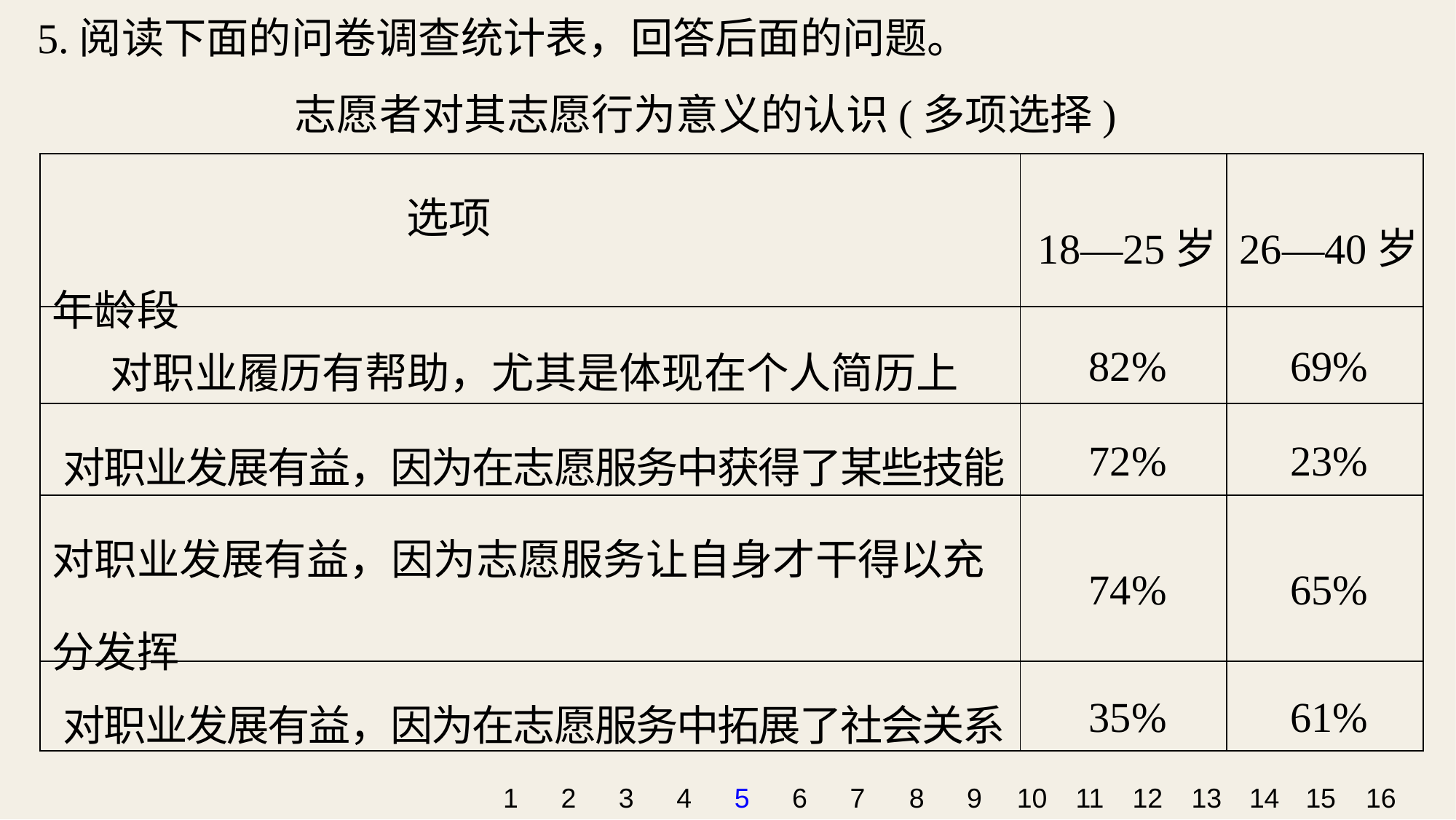

5.阅读下面的问卷调查统计表，回答后面的问题。
志愿者对其志愿行为意义的认识(多项选择)
| 选项　　　　　 年龄段 | 18—25岁 | 26—40岁 |
| --- | --- | --- |
| 对职业履历有帮助，尤其是体现在个人简历上 | 82% | 69% |
| 对职业发展有益，因为在志愿服务中获得了某些技能 | 72% | 23% |
| 对职业发展有益，因为志愿服务让自身才干得以充分发挥 | 74% | 65% |
| 对职业发展有益，因为在志愿服务中拓展了社会关系 | 35% | 61% |
1
2
3
4
5
6
7
8
9
10
11
12
13
14
15
16